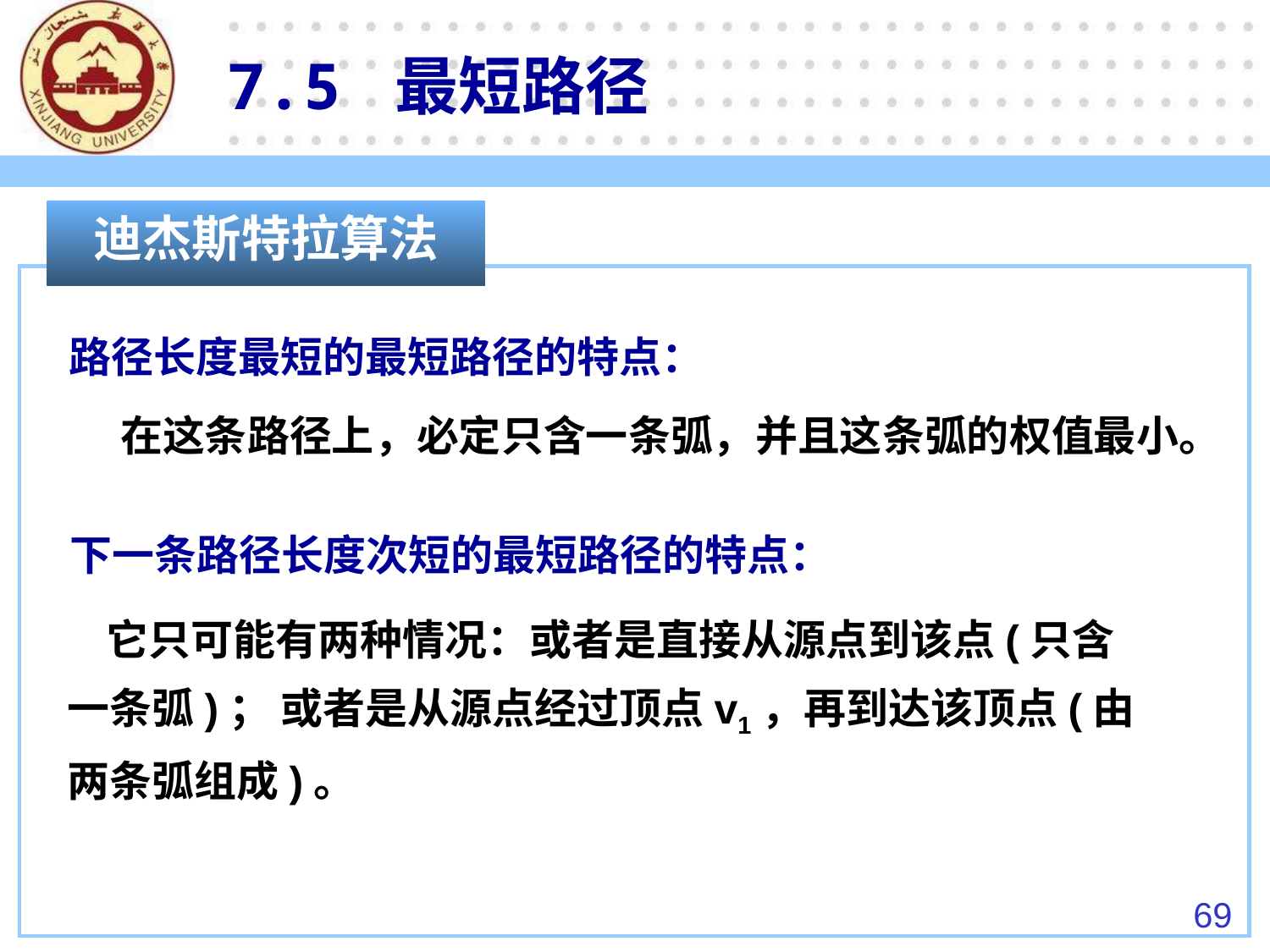

7.5 最短路径
迪杰斯特拉算法

路径长度最短的最短路径的特点：
 在这条路径上，必定只含一条弧，并且这条弧的权值最小。
下一条路径长度次短的最短路径的特点：
   它只可能有两种情况：或者是直接从源点到该点(只含一条弧)； 或者是从源点经过顶点v1，再到达该顶点(由两条弧组成)。
69